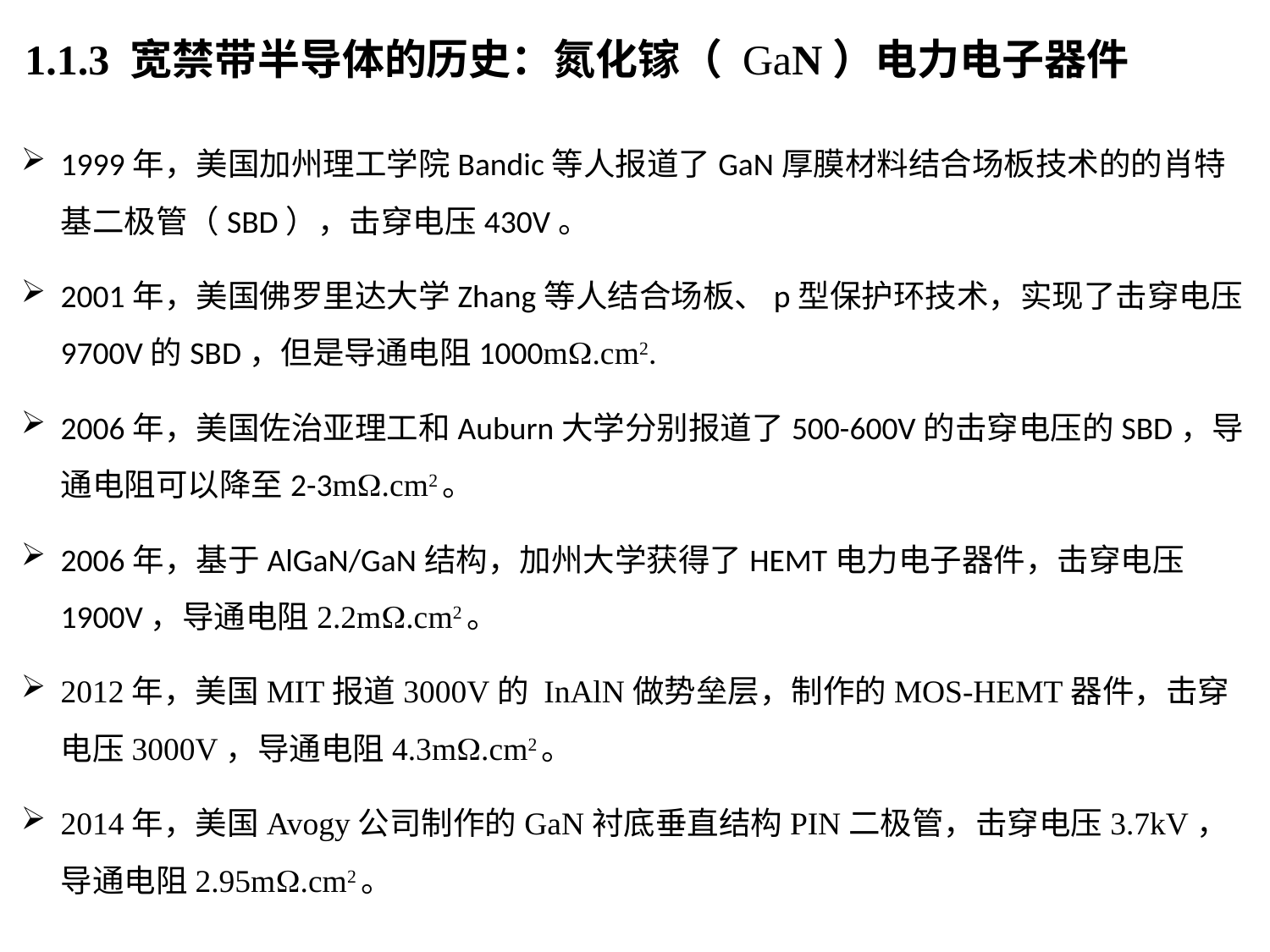

1.1.3 宽禁带半导体的历史：氮化镓（ GaN）电力电子器件
1999年，美国加州理工学院Bandic等人报道了GaN厚膜材料结合场板技术的的肖特基二极管（SBD），击穿电压430V。
2001年，美国佛罗里达大学Zhang等人结合场板、p型保护环技术，实现了击穿电压9700V的SBD，但是导通电阻1000mΩ.cm2.
2006年，美国佐治亚理工和Auburn大学分别报道了500-600V的击穿电压的SBD，导通电阻可以降至2-3mΩ.cm2。
2006年，基于AlGaN/GaN结构，加州大学获得了HEMT电力电子器件，击穿电压1900V，导通电阻2.2mΩ.cm2。
2012年，美国MIT报道3000V的 InAlN做势垒层，制作的MOS-HEMT器件，击穿电压3000V，导通电阻4.3mΩ.cm2。
2014年，美国Avogy公司制作的GaN衬底垂直结构PIN二极管，击穿电压3.7kV，导通电阻2.95mΩ.cm2。